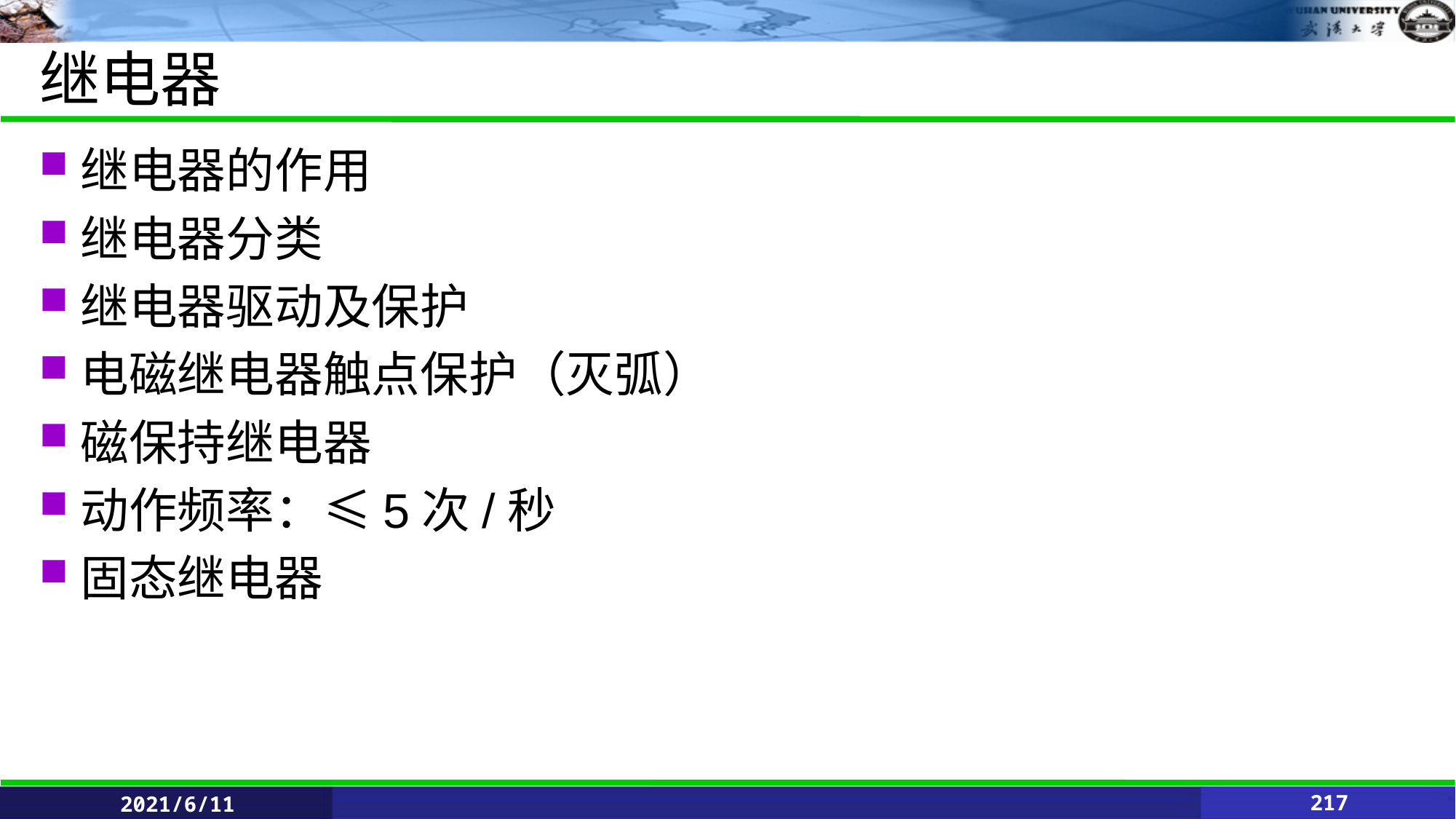

# 继电器
继电器的作用
继电器分类
继电器驱动及保护
电磁继电器触点保护（灭弧）
磁保持继电器
动作频率：≤5次/秒
固态继电器

2021/6/11

217